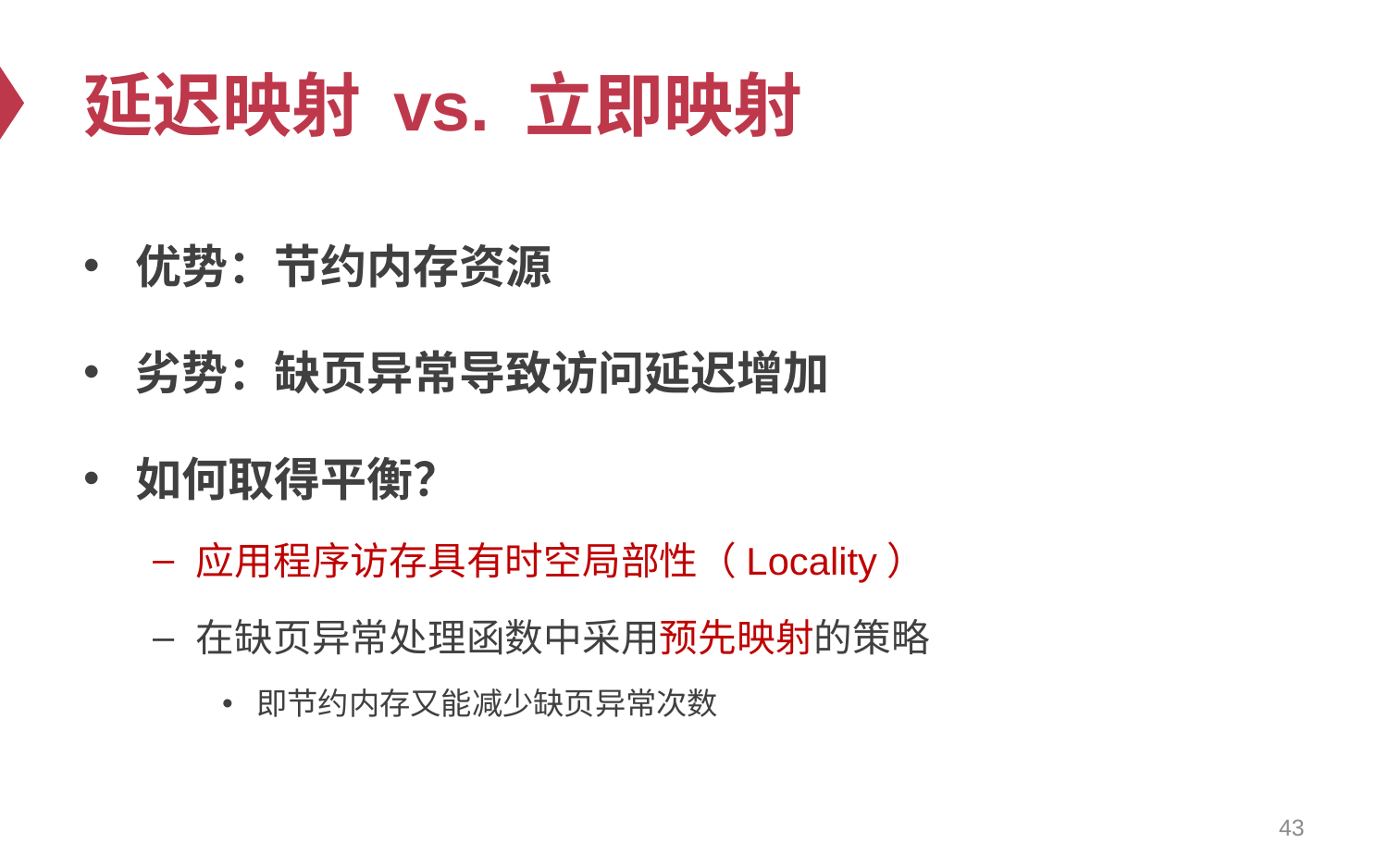

# 延迟映射 vs. 立即映射
优势：节约内存资源
劣势：缺页异常导致访问延迟增加
如何取得平衡？
应用程序访存具有时空局部性（Locality）
在缺页异常处理函数中采用预先映射的策略
即节约内存又能减少缺页异常次数
43